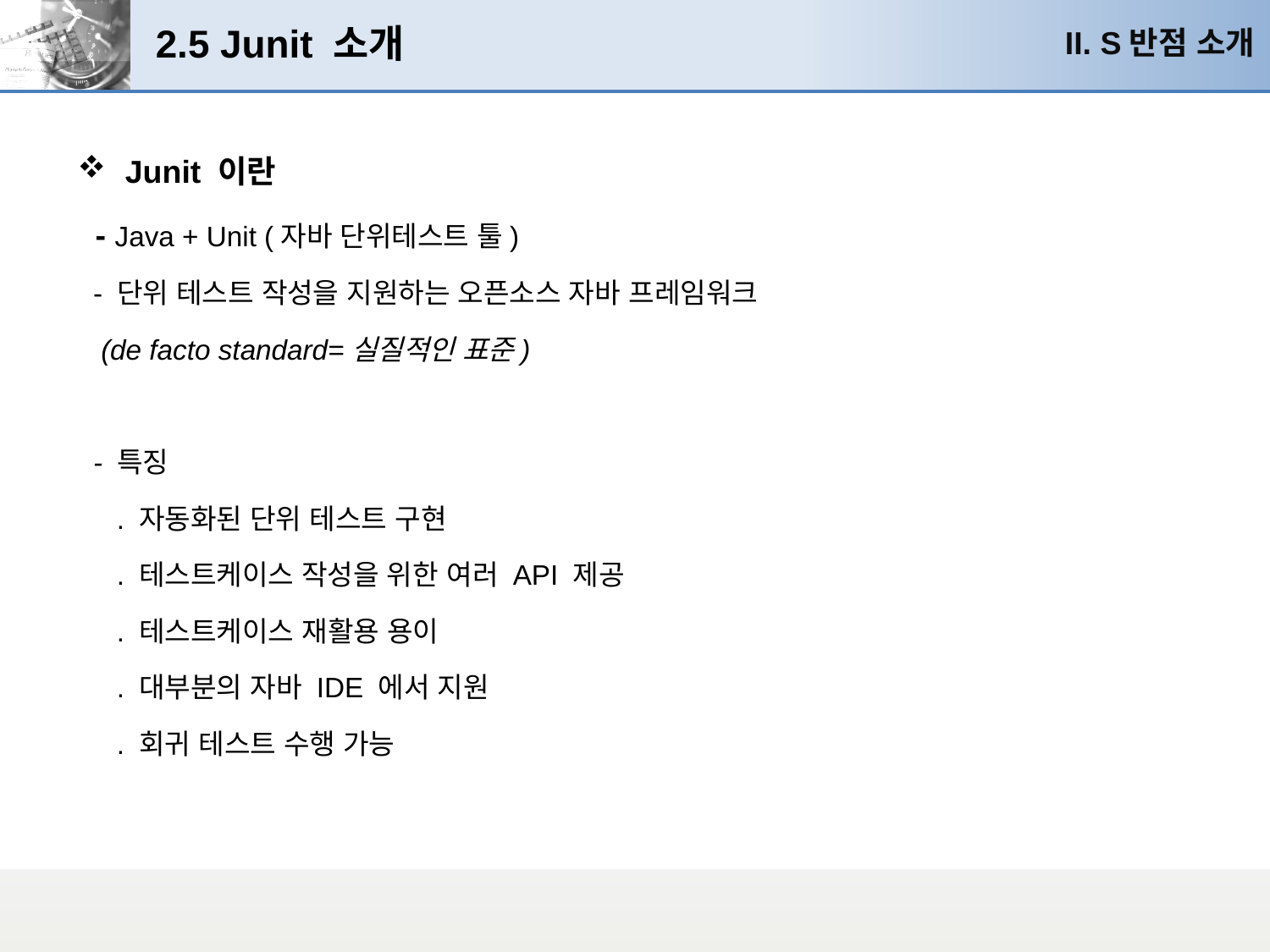

# 2.5 Junit 소개
II. S반점 소개
Junit 이란
  - Java + Unit (자바 단위테스트 툴)
  - 단위 테스트 작성을 지원하는 오픈소스 자바 프레임워크
   (de facto standard=실질적인 표준)

  - 특징
     . 자동화된 단위 테스트 구현
     . 테스트케이스 작성을 위한 여러 API 제공
     . 테스트케이스 재활용 용이
     . 대부분의 자바 IDE 에서 지원
     . 회귀 테스트 수행 가능